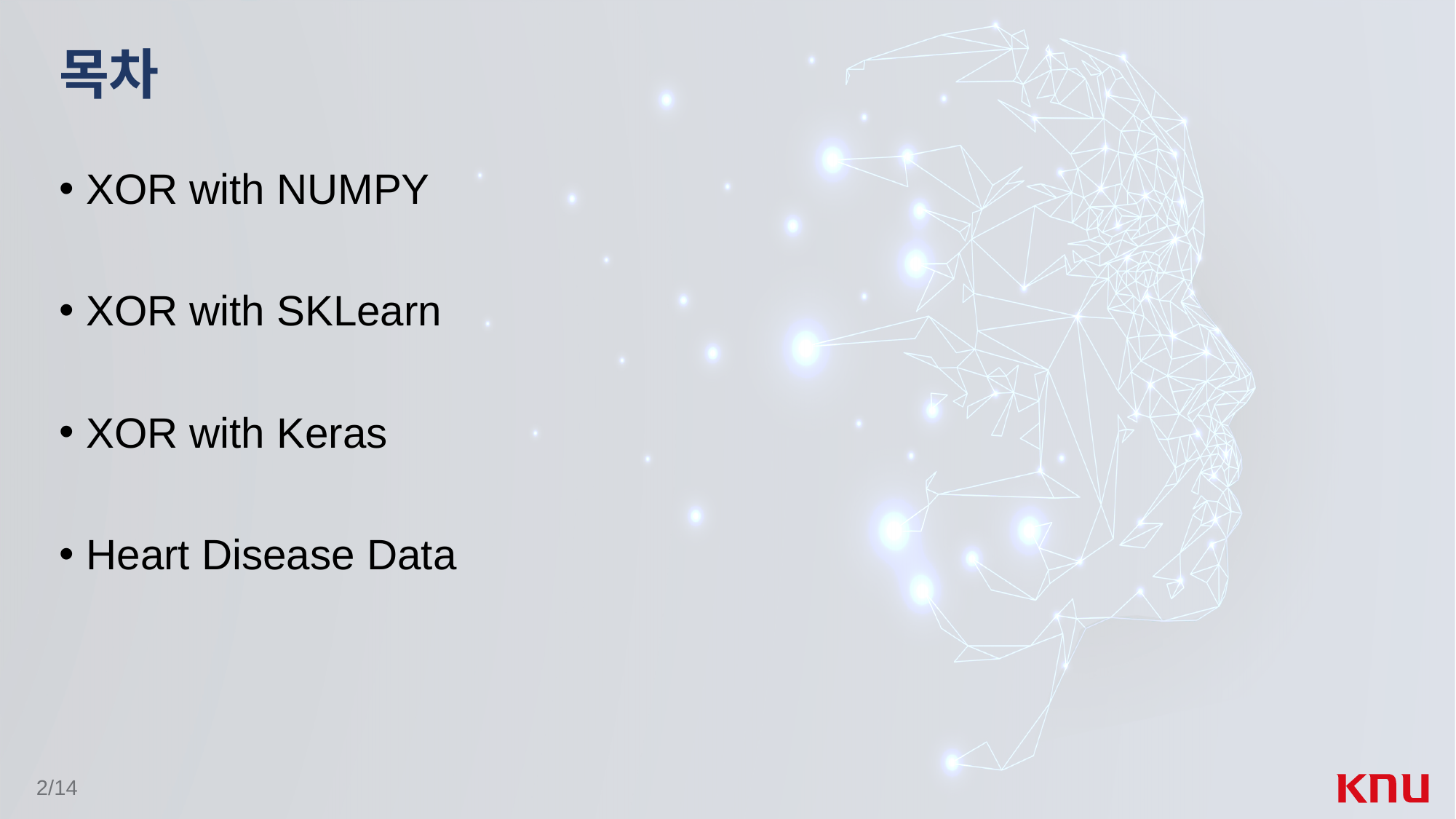

# 목차
XOR with NUMPY

XOR with SKLearn

XOR with Keras

Heart Disease Data